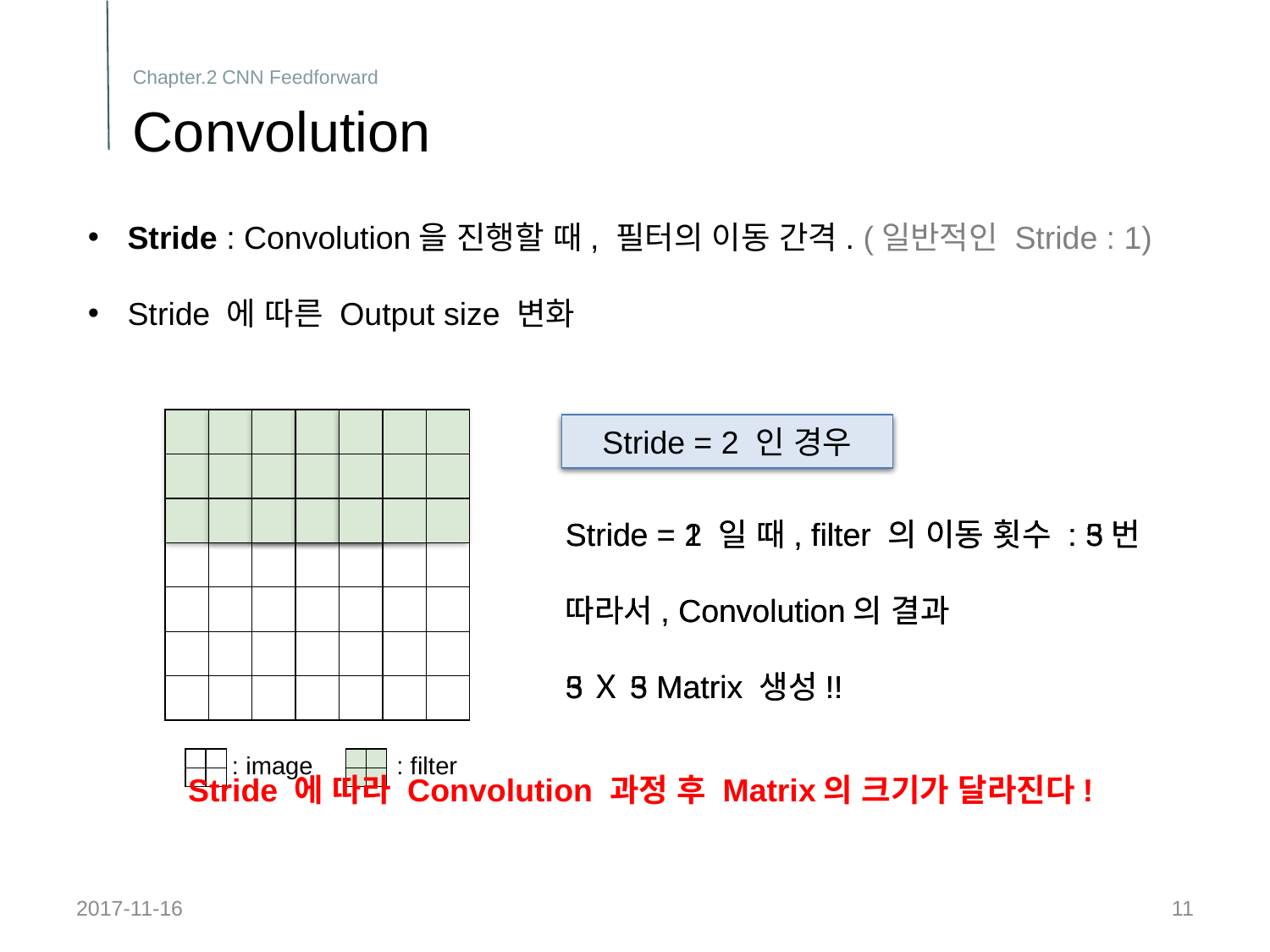

Chapter.2 CNN Feedforward
Convolution
Stride : Convolution을 진행할 때, 필터의 이동 간격. (일반적인 Stride : 1)

Stride 에 따른 Output size 변화
|  |  |  |  |  |  |  |
| --- | --- | --- | --- | --- | --- | --- |
|  |  |  |  |  |  |  |
|  |  |  |  |  |  |  |
|  |  |  |  |  |  |  |
|  |  |  |  |  |  |  |
|  |  |  |  |  |  |  |
|  |  |  |  |  |  |  |

Stride = 1 인 경우
Stride = 2 인 경우
Stride = 1 일 때, filter 의 이동 횟수 : 5번

따라서, Convolution의 결과

5Ｘ5 Matrix 생성!!

Stride = 2 일 때, filter 의 이동 횟수 : 3번

따라서, Convolution의 결과

3Ｘ3 Matrix 생성!!

: image
: filter
|  |  |
| --- | --- |
|  |  |
|  |  |
| --- | --- |
|  |  |
Stride 에 따라 Convolution 과정 후 Matrix의 크기가 달라진다!
2017-11-16
11